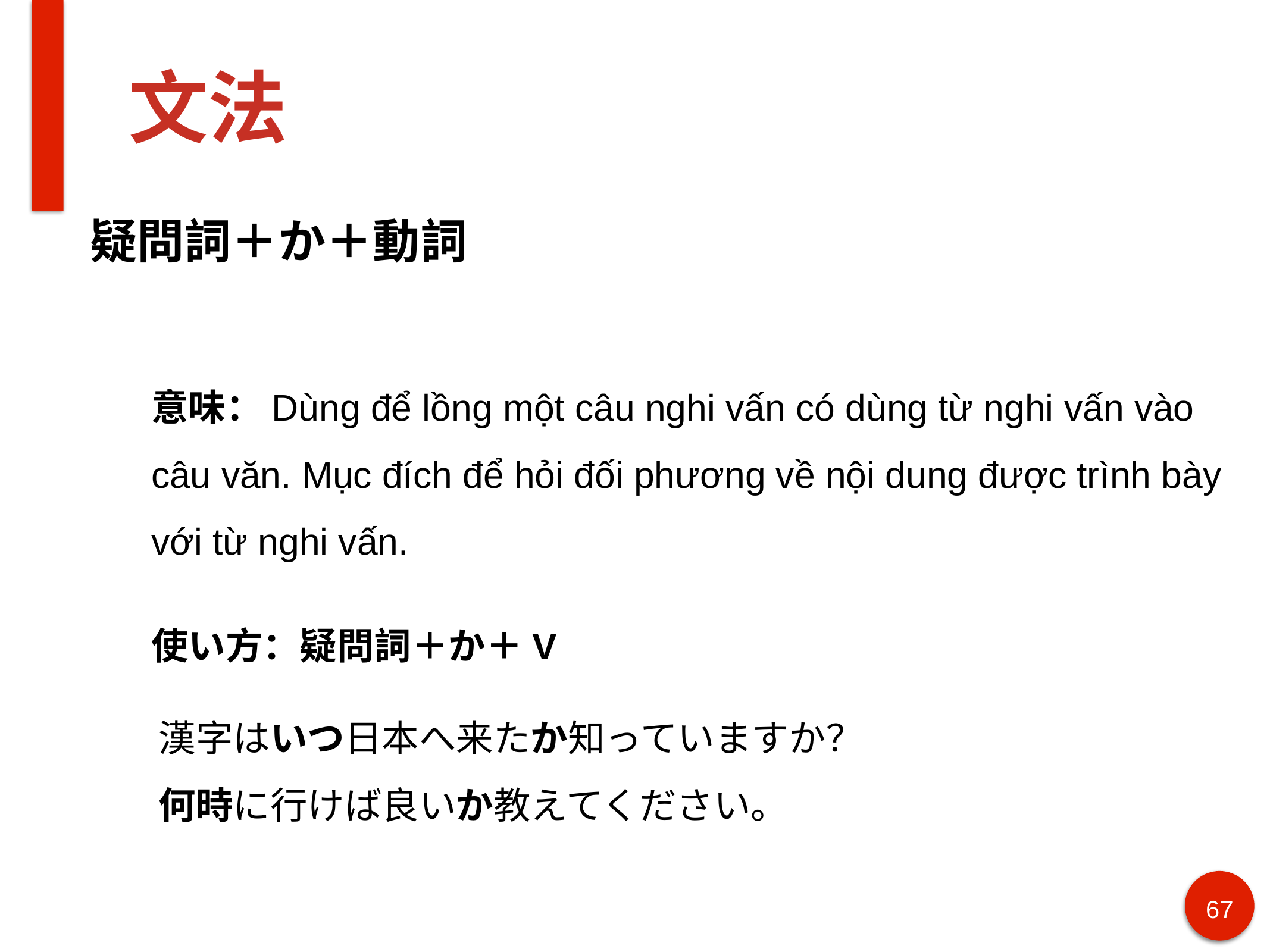

# 文法
疑問詞＋か＋動詞
意味：Dùng để lồng một câu nghi vấn có dùng từ nghi vấn vào câu văn. Mục đích để hỏi đối phương về nội dung được trình bày với từ nghi vấn.
使い方：疑問詞＋か＋V
漢字はいつ日本へ来たか知っていますか？
何時に行けば良いか教えてください。
67